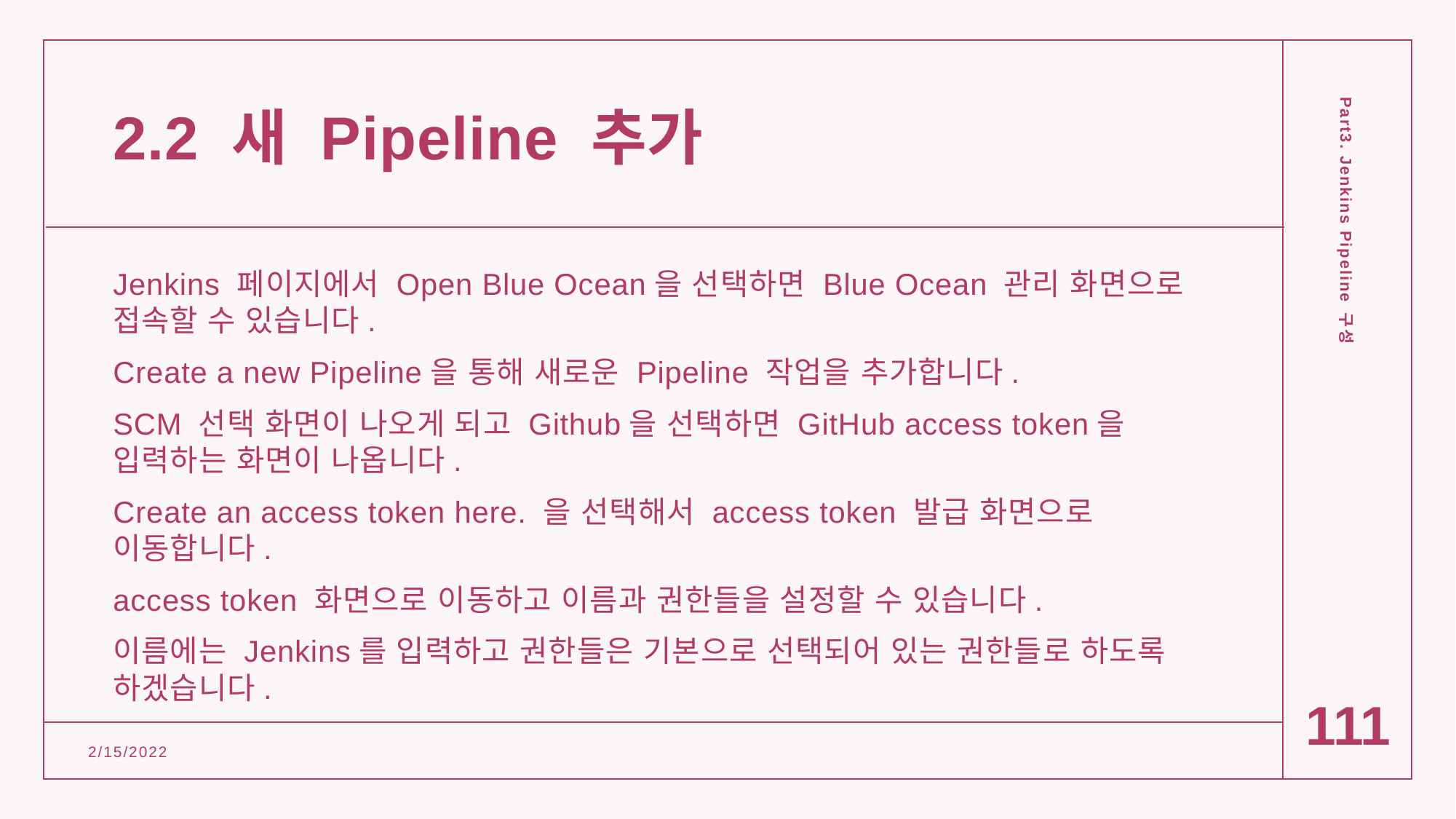

# 2.2 새 Pipeline 추가
Jenkins 페이지에서 Open Blue Ocean을 선택하면 Blue Ocean 관리 화면으로 접속할 수 있습니다.
Create a new Pipeline을 통해 새로운 Pipeline 작업을 추가합니다.
SCM 선택 화면이 나오게 되고 Github을 선택하면 GitHub access token을 입력하는 화면이 나옵니다.
Create an access token here. 을 선택해서 access token 발급 화면으로 이동합니다.
access token 화면으로 이동하고 이름과 권한들을 설정할 수 있습니다.
이름에는 Jenkins를 입력하고 권한들은 기본으로 선택되어 있는 권한들로 하도록 하겠습니다.
Part3. Jenkins Pipeline 구성
111
2/15/2022